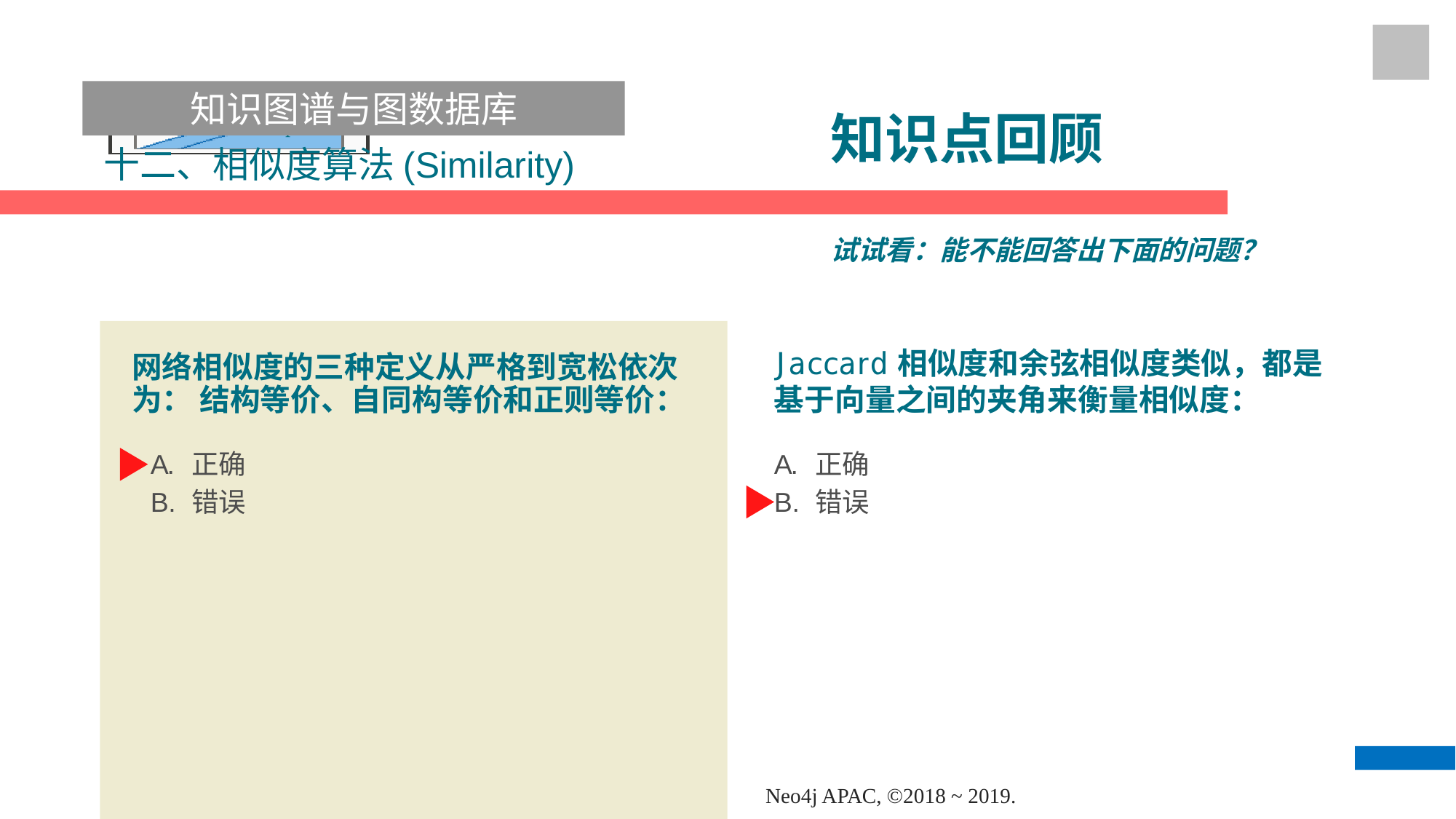

知识图谱与图数据库

# 知识点回顾
十二、相似度算法(Similarity)
试试看：能不能回答出下面的问题？
网络相似度的三种定义从严格到宽松依次为： 结构等价、自同构等价和正则等价：
Jaccard相似度和余弦相似度类似，都是基于向量之间的夹角来衡量相似度：

正确
错误
正确
错误